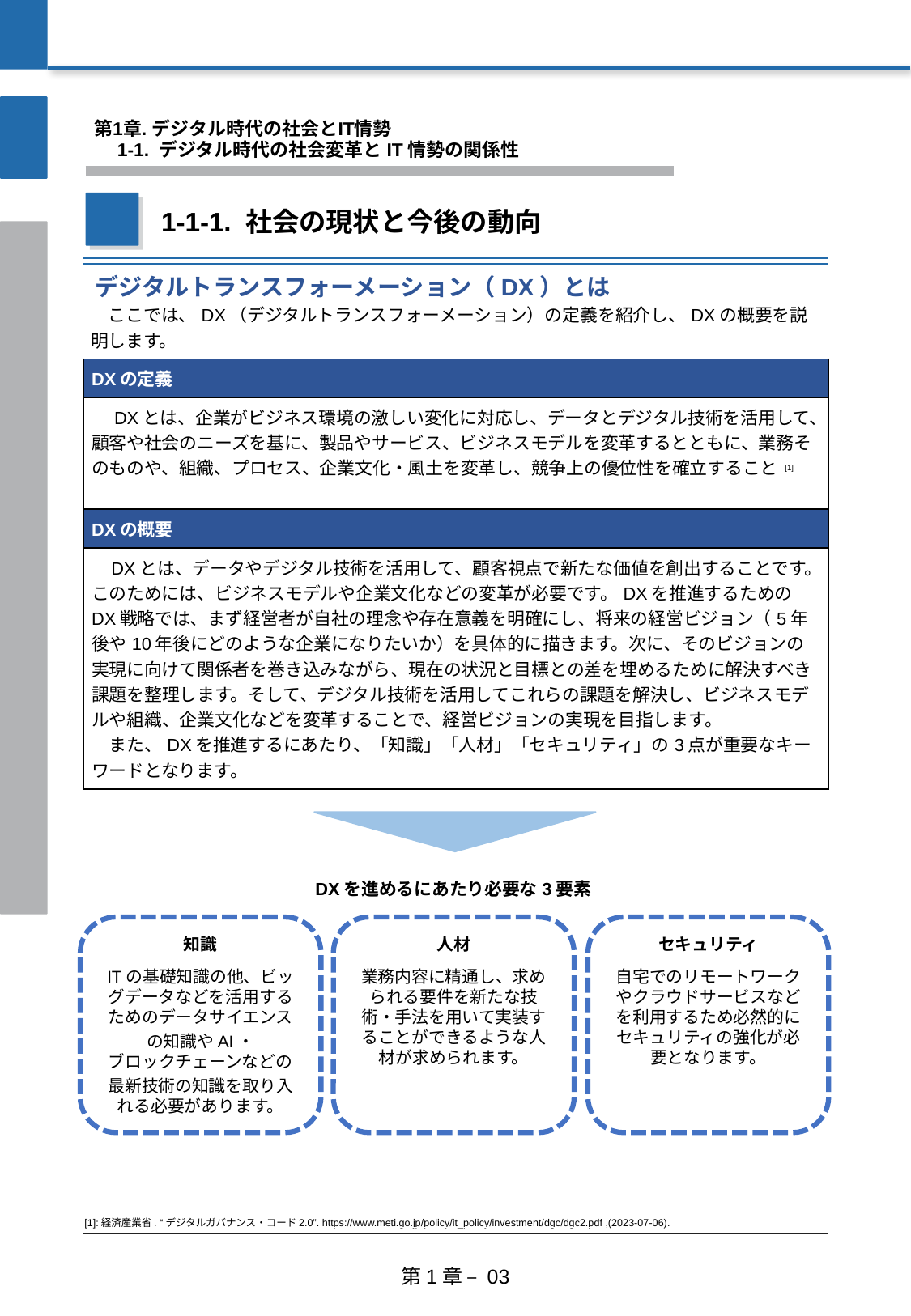

第1章. デジタル時代の社会とIT情勢
　1-1. デジタル時代の社会変革とIT情勢の関係性
1-1-1. 社会の現状と今後の動向
デジタルトランスフォーメーション（DX）とは
| ここでは、DX（デジタルトランスフォーメーション）の定義を紹介し、DXの概要を説明します。 |
| --- |
| DXの定義 |
| --- |
| DXとは、企業がビジネス環境の激しい変化に対応し、データとデジタル技術を活用して、顧客や社会のニーズを基に、製品やサービス、ビジネスモデルを変革するとともに、業務そのものや、組織、プロセス、企業文化・風土を変革し、競争上の優位性を確立すること [1] |
| DXの概要 |
| DXとは、データやデジタル技術を活用して、顧客視点で新たな価値を創出することです。このためには、ビジネスモデルや企業文化などの変革が必要です。DXを推進するためのDX戦略では、まず経営者が自社の理念や存在意義を明確にし、将来の経営ビジョン（5年後や10年後にどのような企業になりたいか）を具体的に描きます。次に、そのビジョンの実現に向けて関係者を巻き込みながら、現在の状況と目標との差を埋めるために解決すべき課題を整理します。そして、デジタル技術を活用してこれらの課題を解決し、ビジネスモデルや組織、企業文化などを変革することで、経営ビジョンの実現を目指します。 　また、DXを推進するにあたり、「知識」「人材」「セキュリティ」の3点が重要なキーワードとなります。 |

DXを進めるにあたり必要な3要素
セキュリティ

自宅でのリモートワークやクラウドサービスなどを利用するため必然的にセキュリティの強化が必要となります。
人材

業務内容に精通し、求められる要件を新たな技術・手法を用いて実装することができるような人材が求められます。
知識

ITの基礎知識の他、ビッグデータなどを活用するためのデータサイエンスの知識やAI・ブロックチェーンなどの最新技術の知識を取り入れる必要があります。
[1]:経済産業省. “デジタルガバナンス・コード2.0”. https://www.meti.go.jp/policy/it_policy/investment/dgc/dgc2.pdf ,(2023-07-06).
第1章 – 03